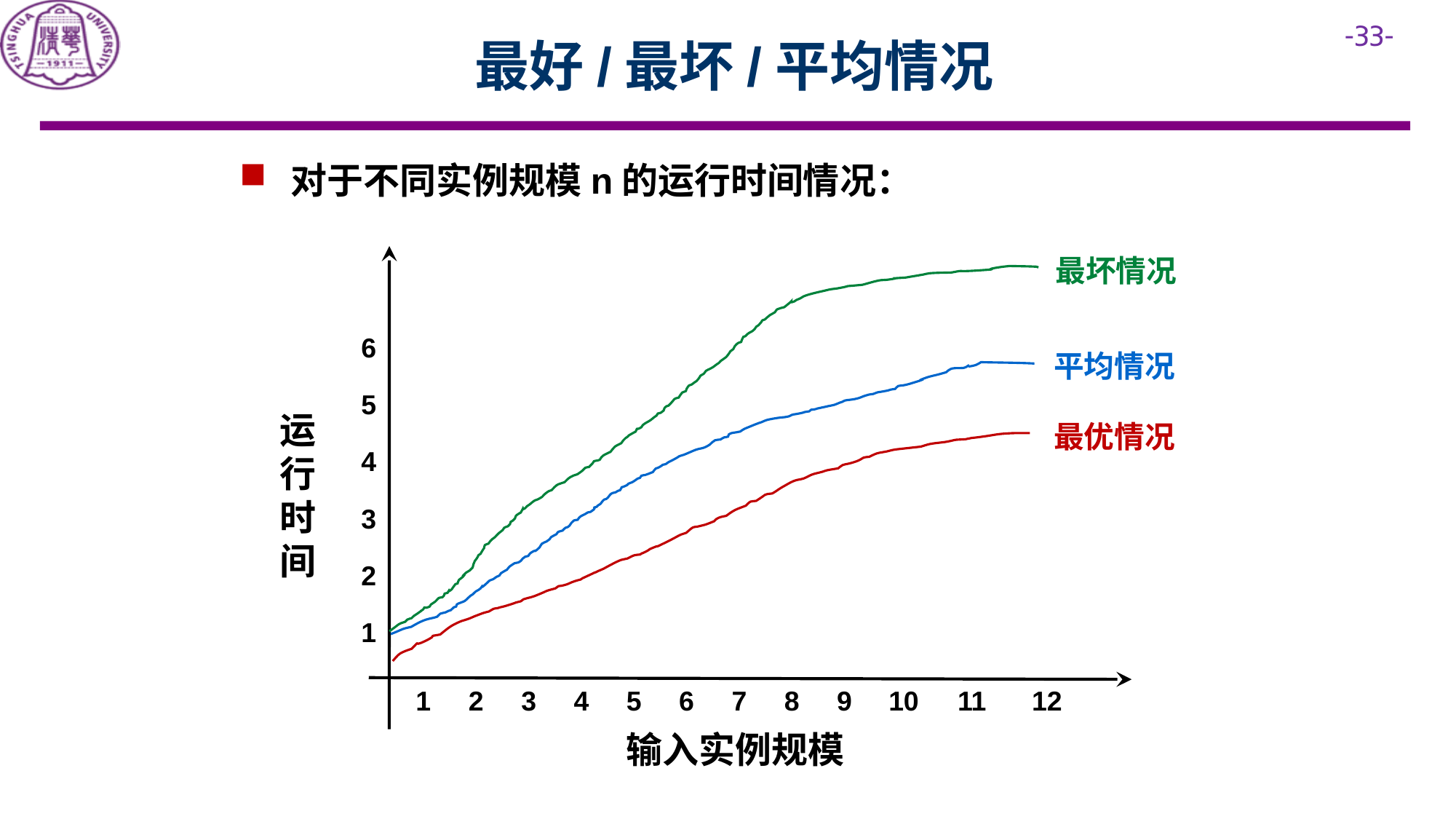

# 最好/最坏/平均情况
 对于不同实例规模n的运行时间情况：
最坏情况

6

平均情况

5
运行时间
最优情况

4
3
2
1
1
2
3
4
5
6
7
8
9
10
11
12
输入实例规模